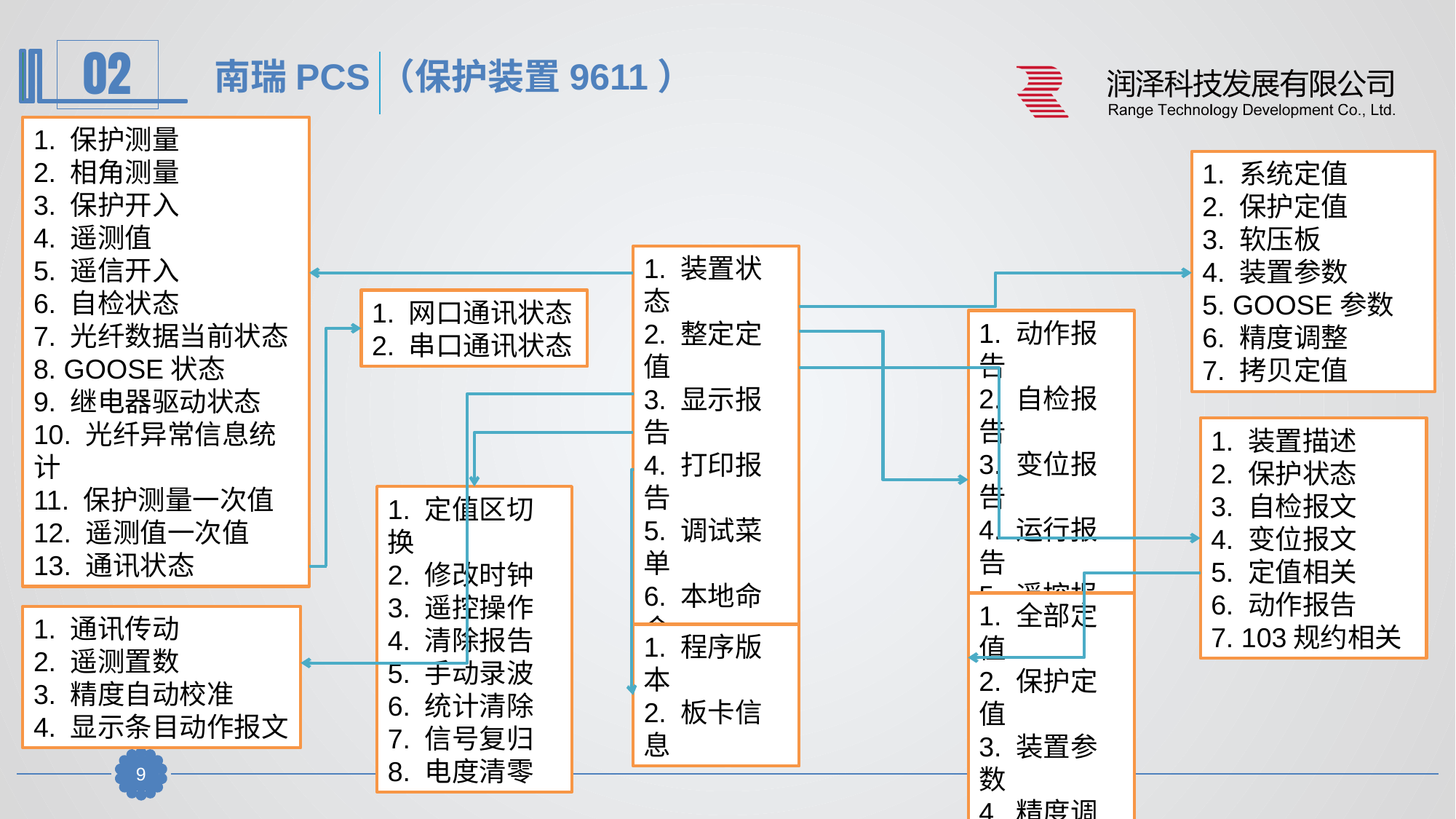

南瑞PCS（保护装置9611）
1. 保护测量
2. 相角测量
3. 保护开入
4. 遥测值
5. 遥信开入
6. 自检状态
7. 光纤数据当前状态
8. GOOSE状态
9. 继电器驱动状态
10. 光纤异常信息统计
11. 保护测量一次值
12. 遥测值一次值
13. 通讯状态
1. 系统定值
2. 保护定值
3. 软压板
4. 装置参数
5. GOOSE参数
6. 精度调整
7. 拷贝定值
1. 装置状态
2. 整定定值
3. 显示报告
4. 打印报告
5. 调试菜单
6. 本地命令
7. 版本信息
1. 网口通讯状态
2. 串口通讯状态
1. 动作报告
2. 自检报告
3. 变位报告
4. 运行报告
5. 遥控报告
1. 装置描述
2. 保护状态
3. 自检报文
4. 变位报文
5. 定值相关
6. 动作报告
7. 103规约相关
1. 定值区切换
2. 修改时钟
3. 遥控操作
4. 清除报告
5. 手动录波
6. 统计清除
7. 信号复归
8. 电度清零
1. 全部定值
2. 保护定值
3. 装置参数
4. 精度调整
1. 通讯传动
2. 遥测置数
3. 精度自动校准
4. 显示条目动作报文
1. 程序版本
2. 板卡信息
9